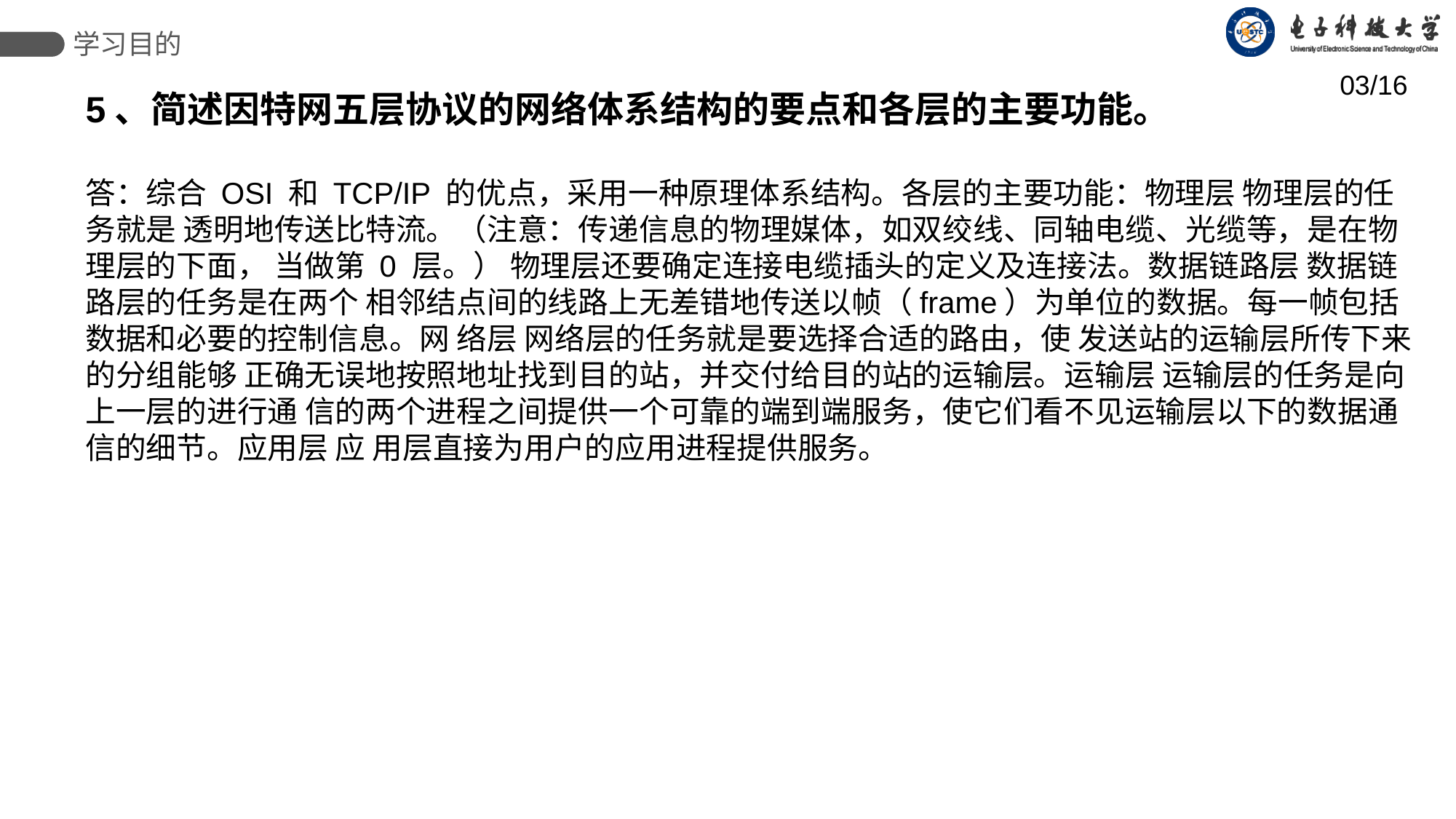

学习目的
03/16
5、简述因特网五层协议的网络体系结构的要点和各层的主要功能。

答：综合 OSI 和 TCP/IP 的优点，采用一种原理体系结构。各层的主要功能：物理层 物理层的任务就是 透明地传送比特流。（注意：传递信息的物理媒体，如双绞线、同轴电缆、光缆等，是在物理层的下面， 当做第 0 层。） 物理层还要确定连接电缆插头的定义及连接法。数据链路层 数据链路层的任务是在两个 相邻结点间的线路上无差错地传送以帧（frame）为单位的数据。每一帧包括数据和必要的控制信息。网 络层 网络层的任务就是要选择合适的路由，使 发送站的运输层所传下来的分组能够 正确无误地按照地址找到目的站，并交付给目的站的运输层。运输层 运输层的任务是向上一层的进行通 信的两个进程之间提供一个可靠的端到端服务，使它们看不见运输层以下的数据通信的细节。应用层 应 用层直接为用户的应用进程提供服务。